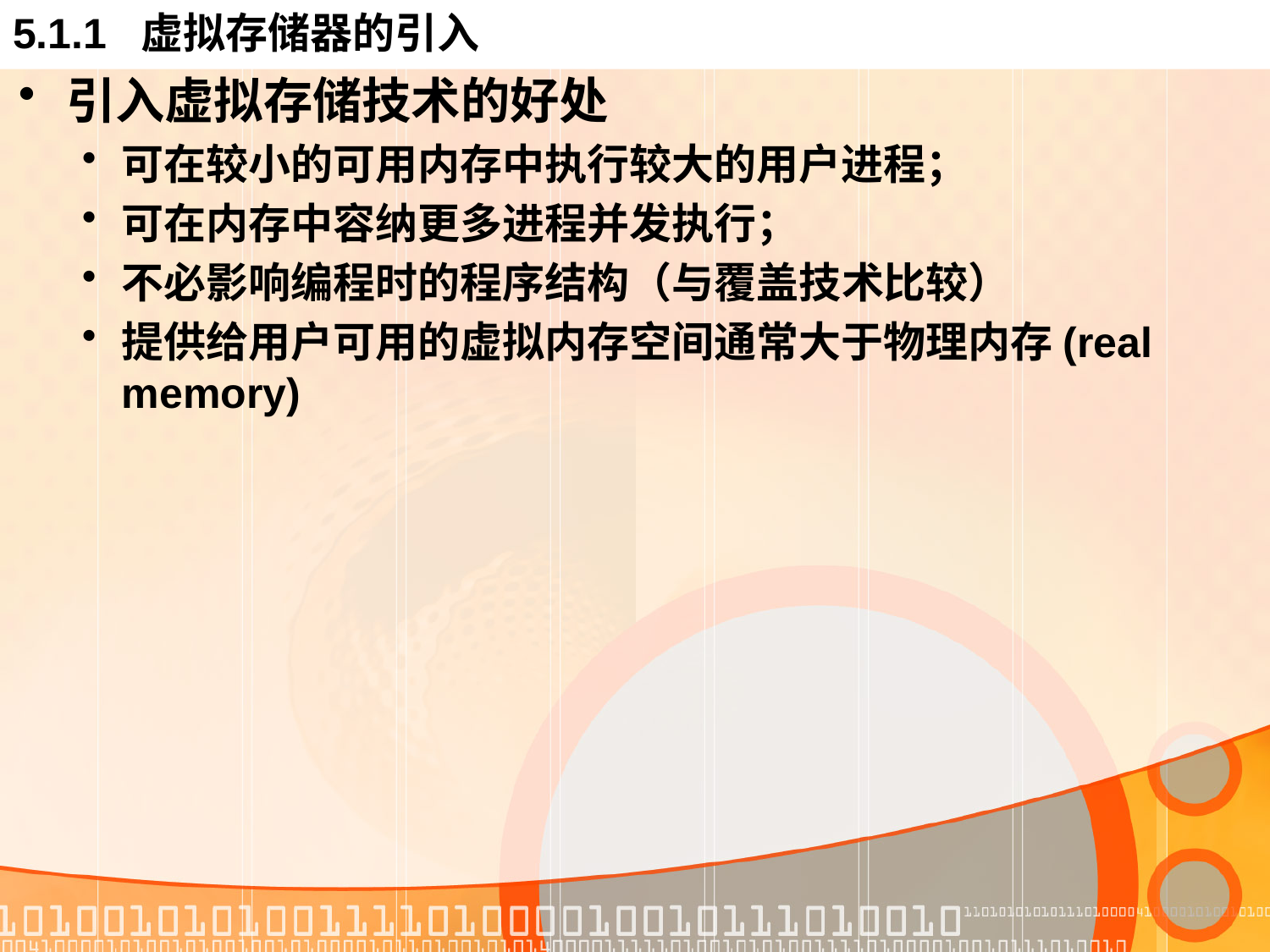

# 5.1.1  虚拟存储器的引入
引入虚拟存储技术的好处
可在较小的可用内存中执行较大的用户进程；
可在内存中容纳更多进程并发执行；
不必影响编程时的程序结构（与覆盖技术比较）
提供给用户可用的虚拟内存空间通常大于物理内存(real memory)